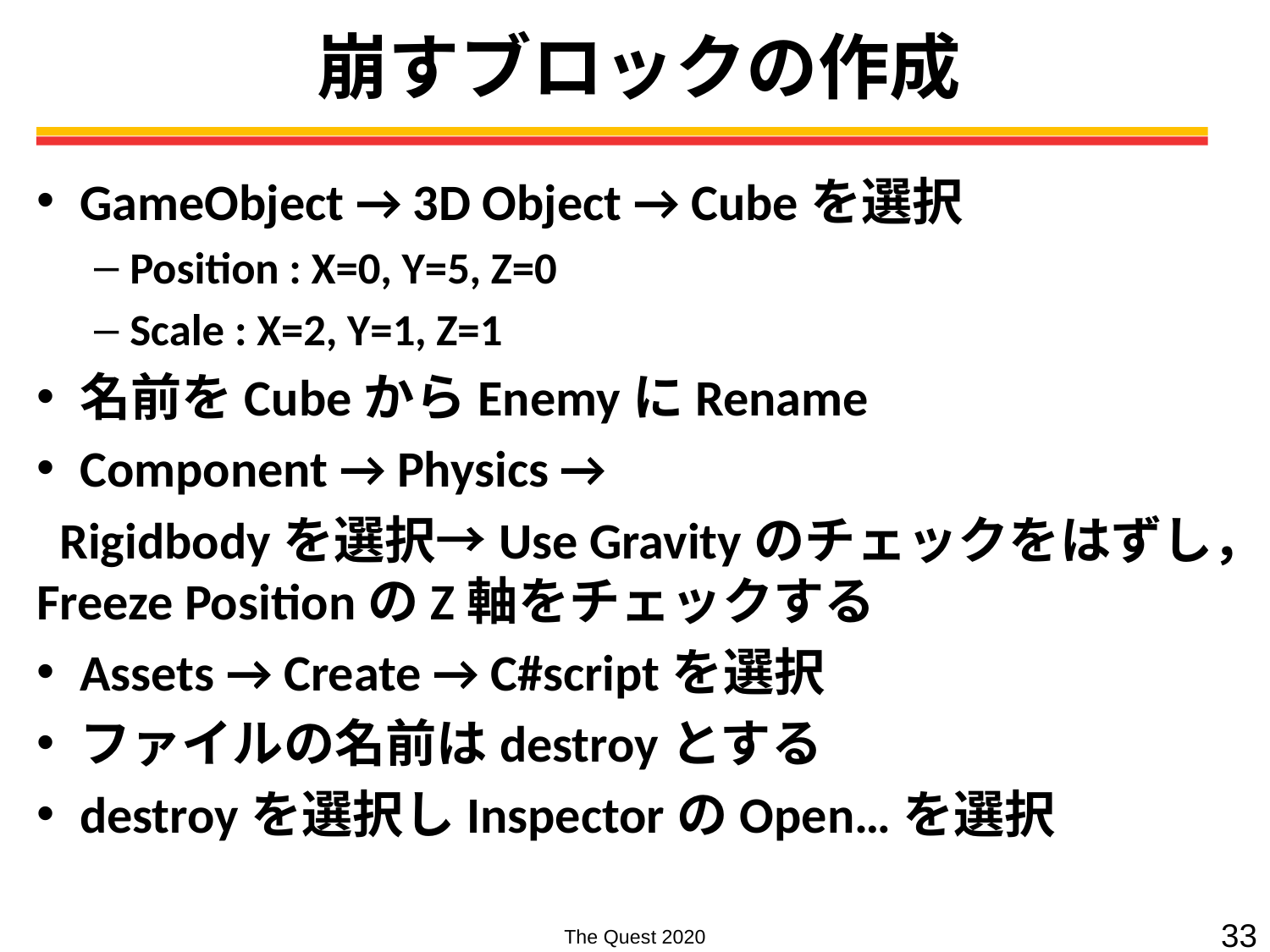

# 崩すブロックの作成
GameObject → 3D Object → Cubeを選択
Position : X=0, Y=5, Z=0
Scale : X=2, Y=1, Z=1
名前をCubeからEnemyにRename
Component → Physics →
  Rigidbodyを選択→Use Gravityのチェックをはずし，Freeze PositionのZ軸をチェックする
Assets → Create → C#scriptを選択
ファイルの名前はdestroyとする
destroyを選択しInspectorのOpen…を選択

33
The Quest 2020